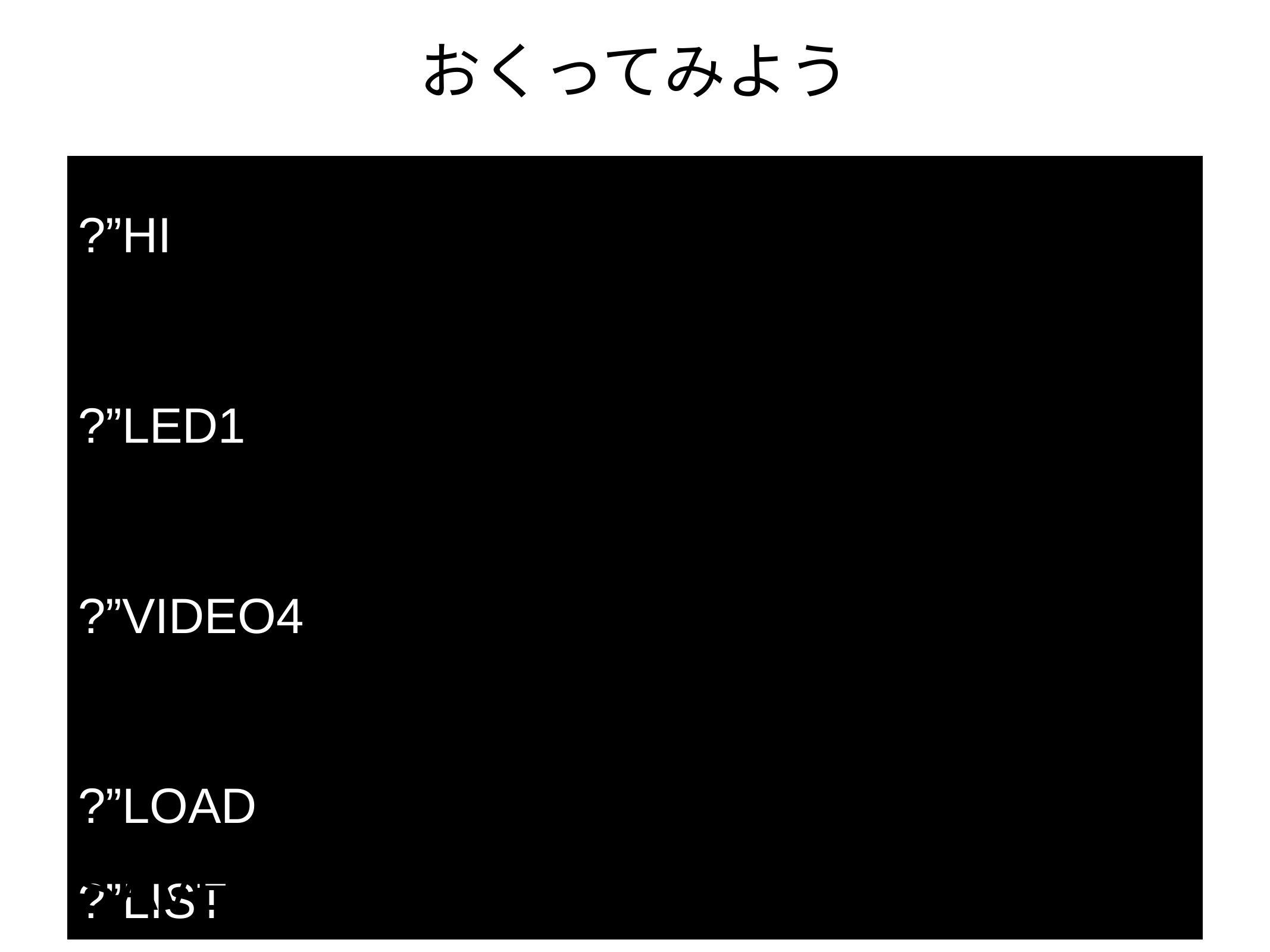

おくってみよう
?”HI

?”LED1

?”VIDEO4

?”LOAD
?”LIST
SAVEとかLOADを送るとどうなる？？